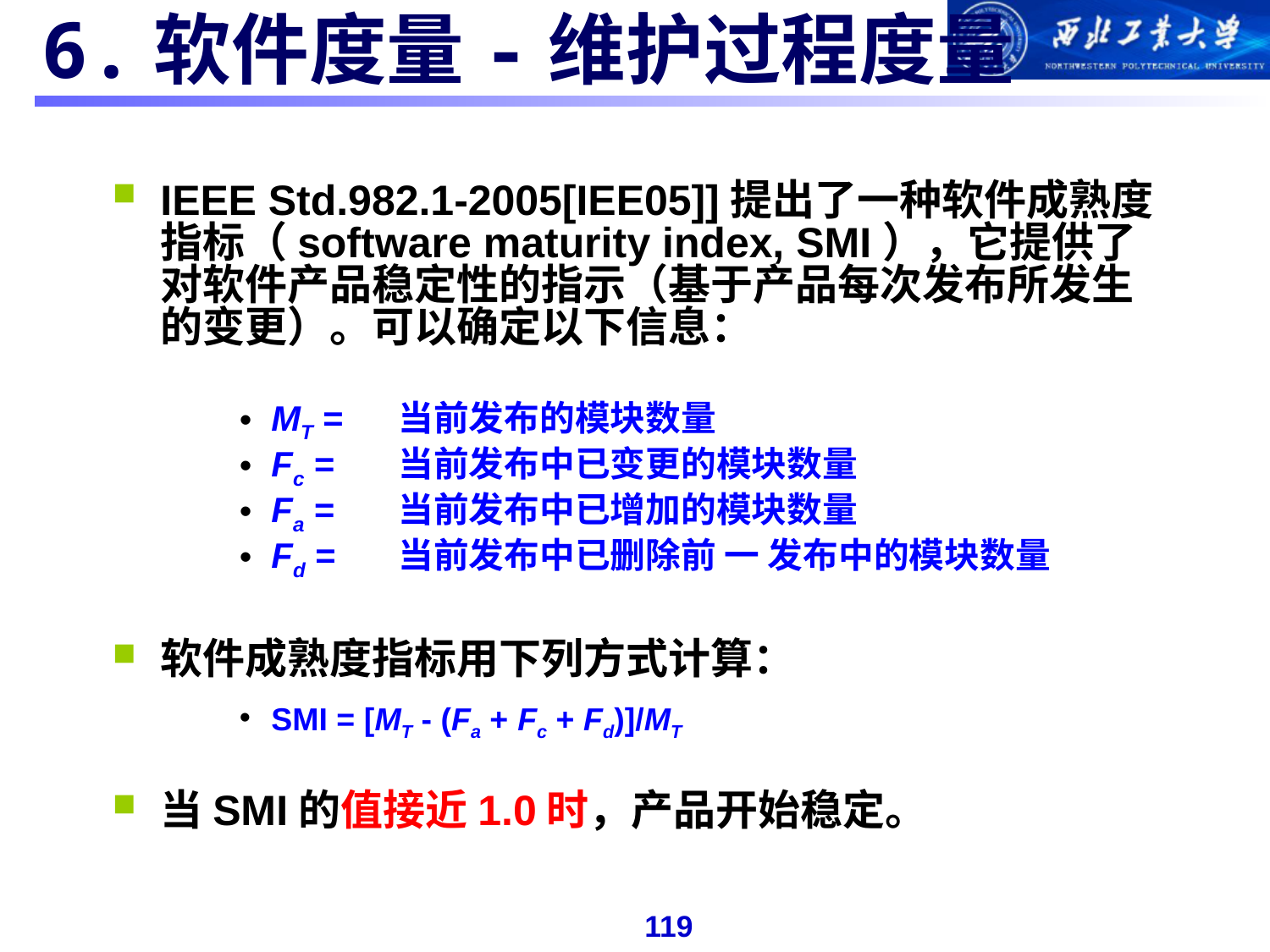

#
6.软件度量-维护过程度量
IEEE Std.982.1-2005[IEE05]]提出了一种软件成熟度指标（software maturity index, SMI），它提供了对软件产品稳定性的指示（基于产品每次发布所发生的变更）。可以确定以下信息：

MT =	当前发布的模块数量
Fc =	当前发布中已变更的模块数量
Fa =	当前发布中已增加的模块数量
Fd =	当前发布中已删除前 一 发布中的模块数量

软件成熟度指标用下列方式计算：
SMI = [MT - (Fa + Fc + Fd)]/MT

当SMI的值接近1.0时，产品开始稳定。